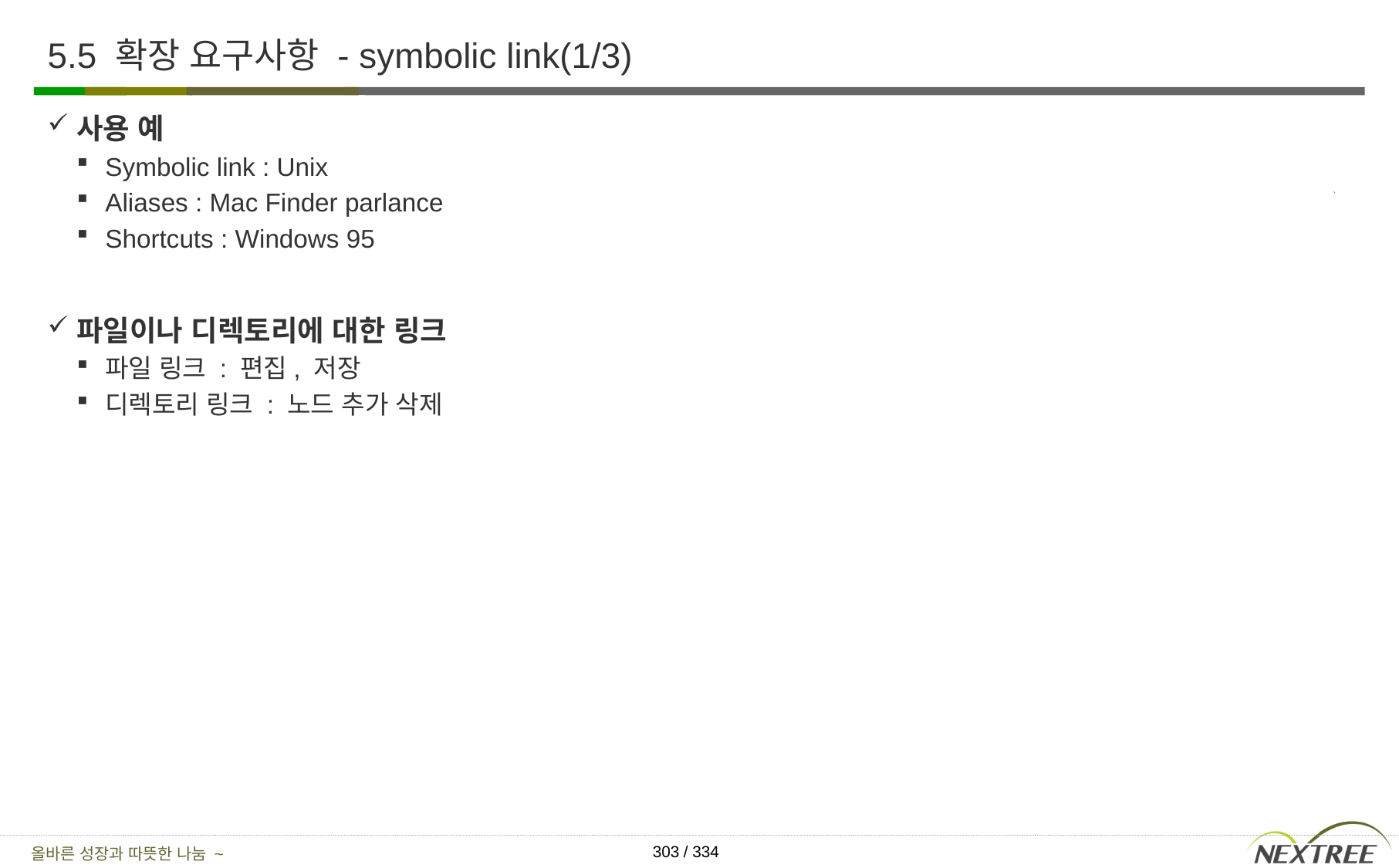

# 5.5 확장 요구사항 - symbolic link(1/3)
사용 예
Symbolic link : Unix
Aliases : Mac Finder parlance
Shortcuts : Windows 95

파일이나 디렉토리에 대한 링크
파일 링크 : 편집, 저장
디렉토리 링크 : 노드 추가 삭제